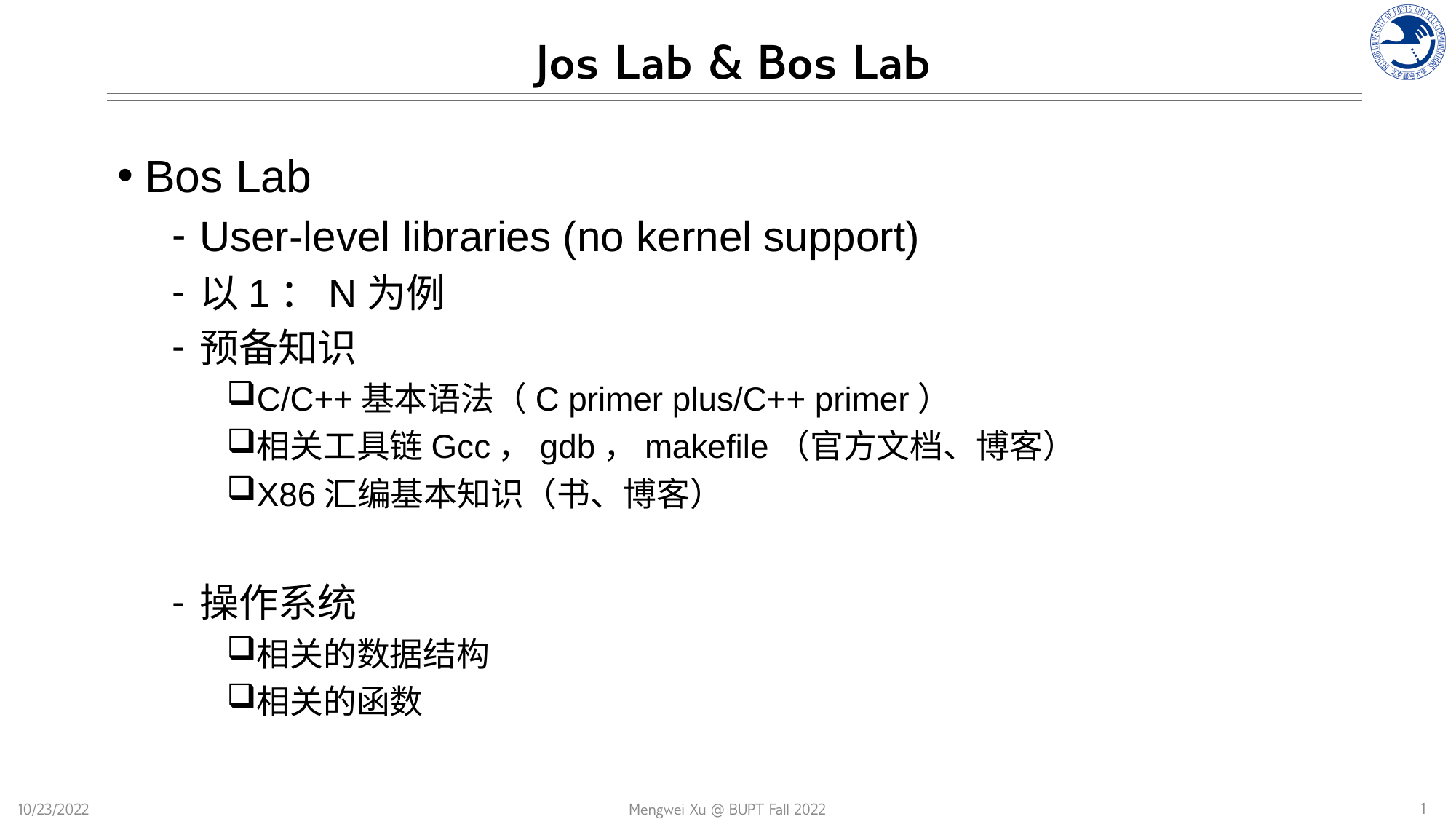

Jos Lab & Bos Lab
Bos Lab
User-level libraries (no kernel support)
以1：N为例
预备知识
C/C++基本语法（C primer plus/C++ primer）
相关工具链Gcc，gdb，makefile（官方文档、博客）
X86汇编基本知识（书、博客）

操作系统
相关的数据结构
相关的函数

1
Mengwei Xu @ BUPT Fall 2022
10/23/2022